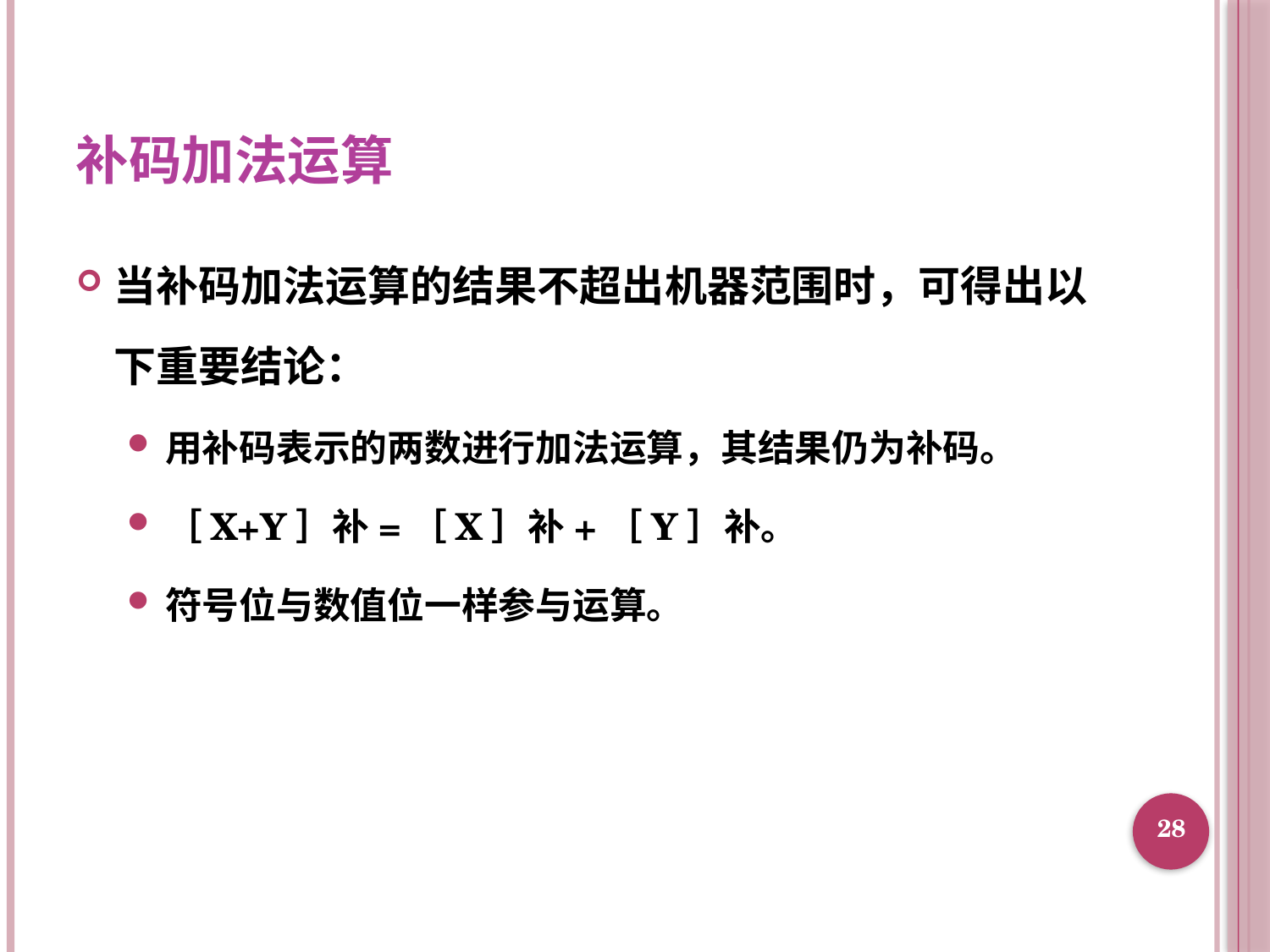

# 补码加法运算
当补码加法运算的结果不超出机器范围时，可得出以下重要结论：
用补码表示的两数进行加法运算，其结果仍为补码。
［X+Y］补=［X］补+［Y］补。
符号位与数值位一样参与运算。
28